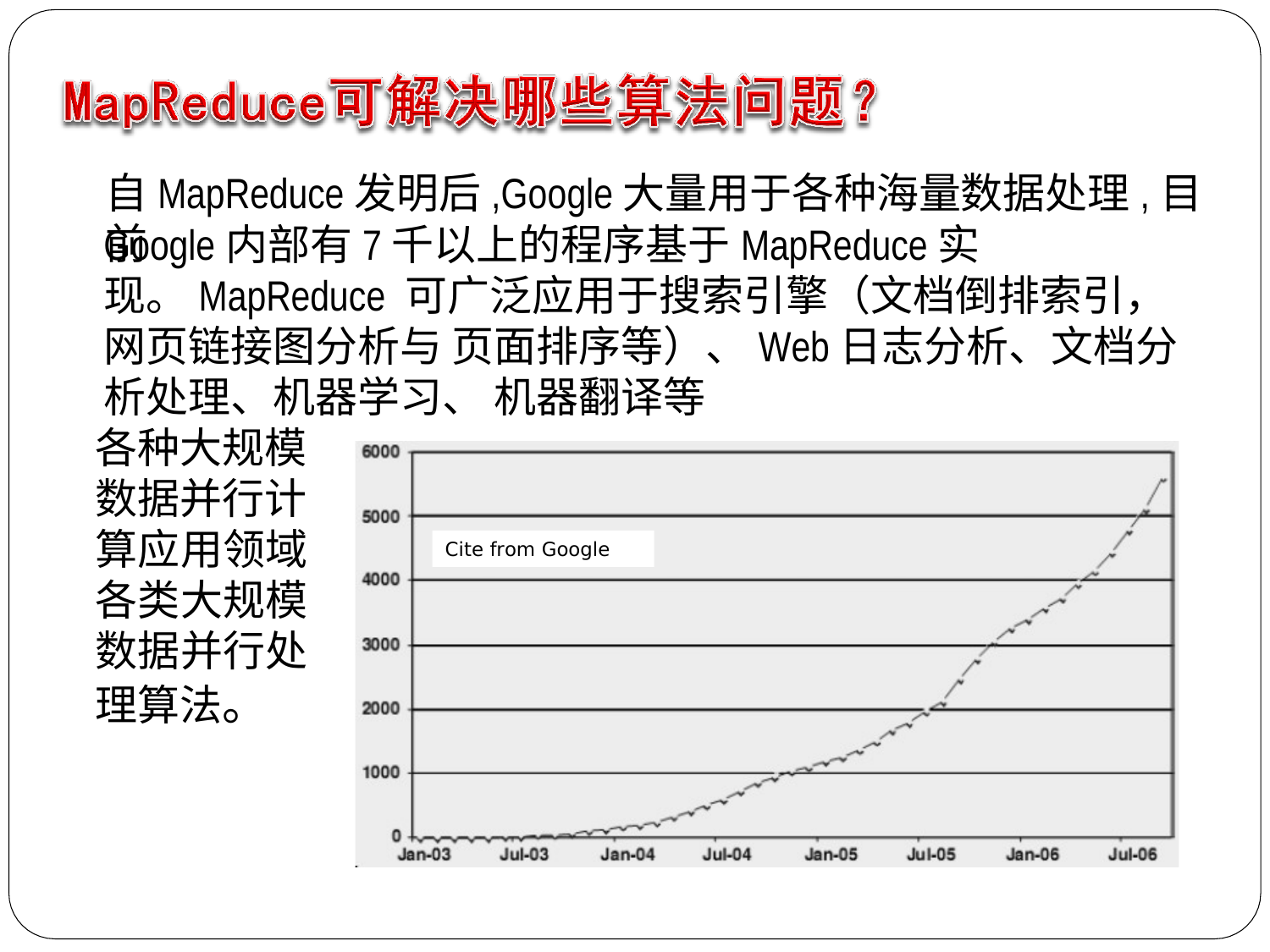

# 自MapReduce发明后,Google大量用于各种海量数据处理,目前
Google内部有7千以上的程序基于MapReduce实现。MapReduce 可广泛应用于搜索引擎（文档倒排索引，网页链接图分析与 页面排序等）、Web日志分析、文档分析处理、机器学习、 机器翻译等
各种大规模 数据并行计

算应用领域 各类大规模 数据并行处 理算法。

Cite from Google